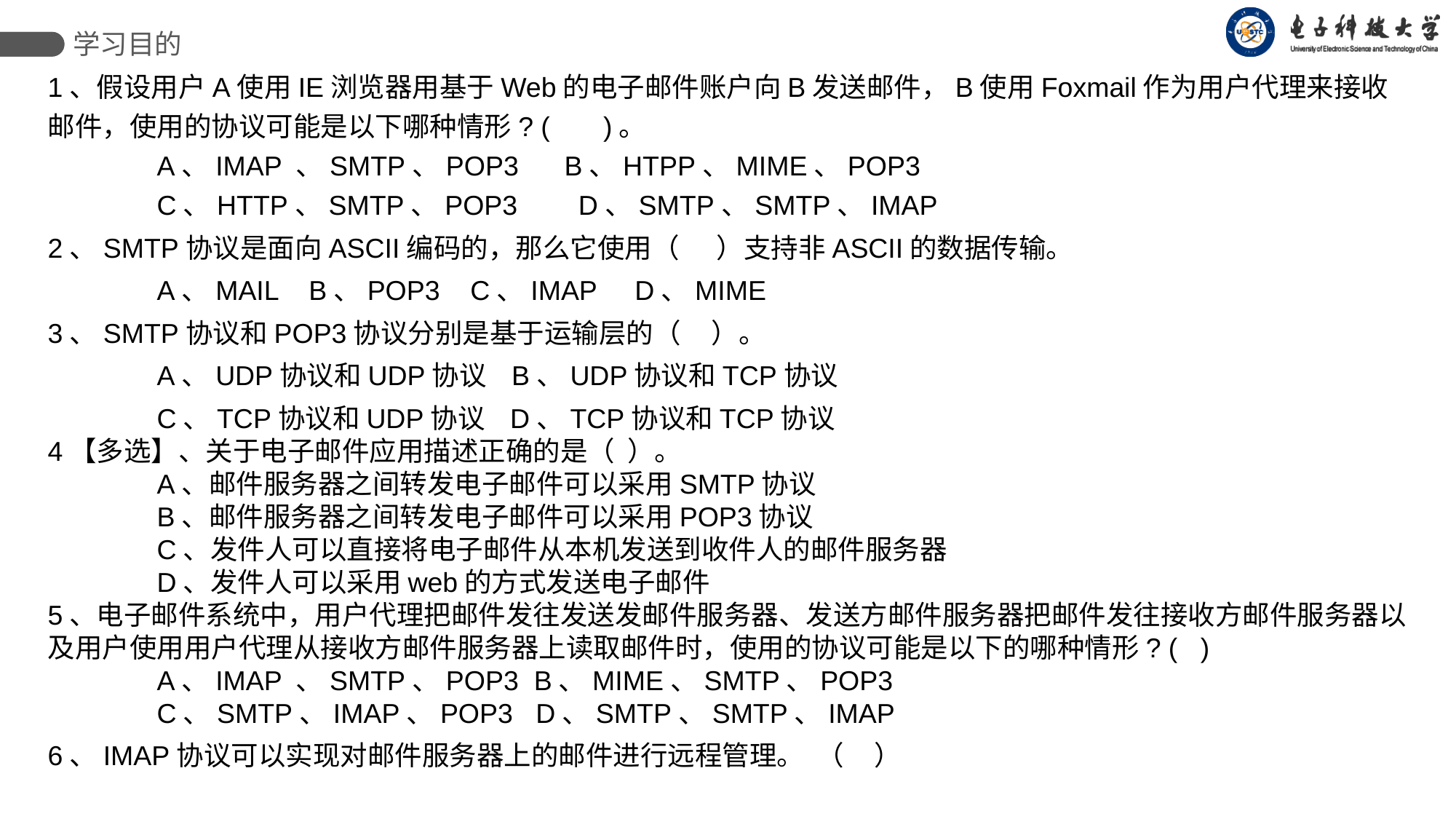

学习目的
1、假设用户A使用IE浏览器用基于Web的电子邮件账户向B发送邮件，B使用Foxmail作为用户代理来接收邮件，使用的协议可能是以下哪种情形? (       )。
	A、IMAP 、SMTP、POP3      B、HTPP、MIME、POP3
	C、HTTP、SMTP、POP3        D、SMTP、SMTP、IMAP
2、SMTP协议是面向ASCII编码的，那么它使用（      ）支持非ASCII的数据传输。
	A、MAIL    B、POP3    C、IMAP     D、MIME
3、SMTP协议和POP3协议分别是基于运输层的（     ）。
	A、UDP协议和UDP协议   B、UDP协议和TCP协议
	C、TCP协议和UDP协议   D、TCP协议和TCP协议
4【多选】、关于电子邮件应用描述正确的是（  ）。
	A、邮件服务器之间转发电子邮件可以采用SMTP协议
	B、邮件服务器之间转发电子邮件可以采用POP3协议
	C、发件人可以直接将电子邮件从本机发送到收件人的邮件服务器
	D、发件人可以采用web的方式发送电子邮件
5、电子邮件系统中，用户代理把邮件发往发送发邮件服务器、发送方邮件服务器把邮件发往接收方邮件服务器以及用户使用用户代理从接收方邮件服务器上读取邮件时，使用的协议可能是以下的哪种情形? (   )
	A、IMAP 、SMTP、POP3  B、MIME、SMTP、POP3
	C、SMTP、IMAP、POP3   D、SMTP、SMTP、IMAP
6、IMAP协议可以实现对邮件服务器上的邮件进行远程管理。  （     ）